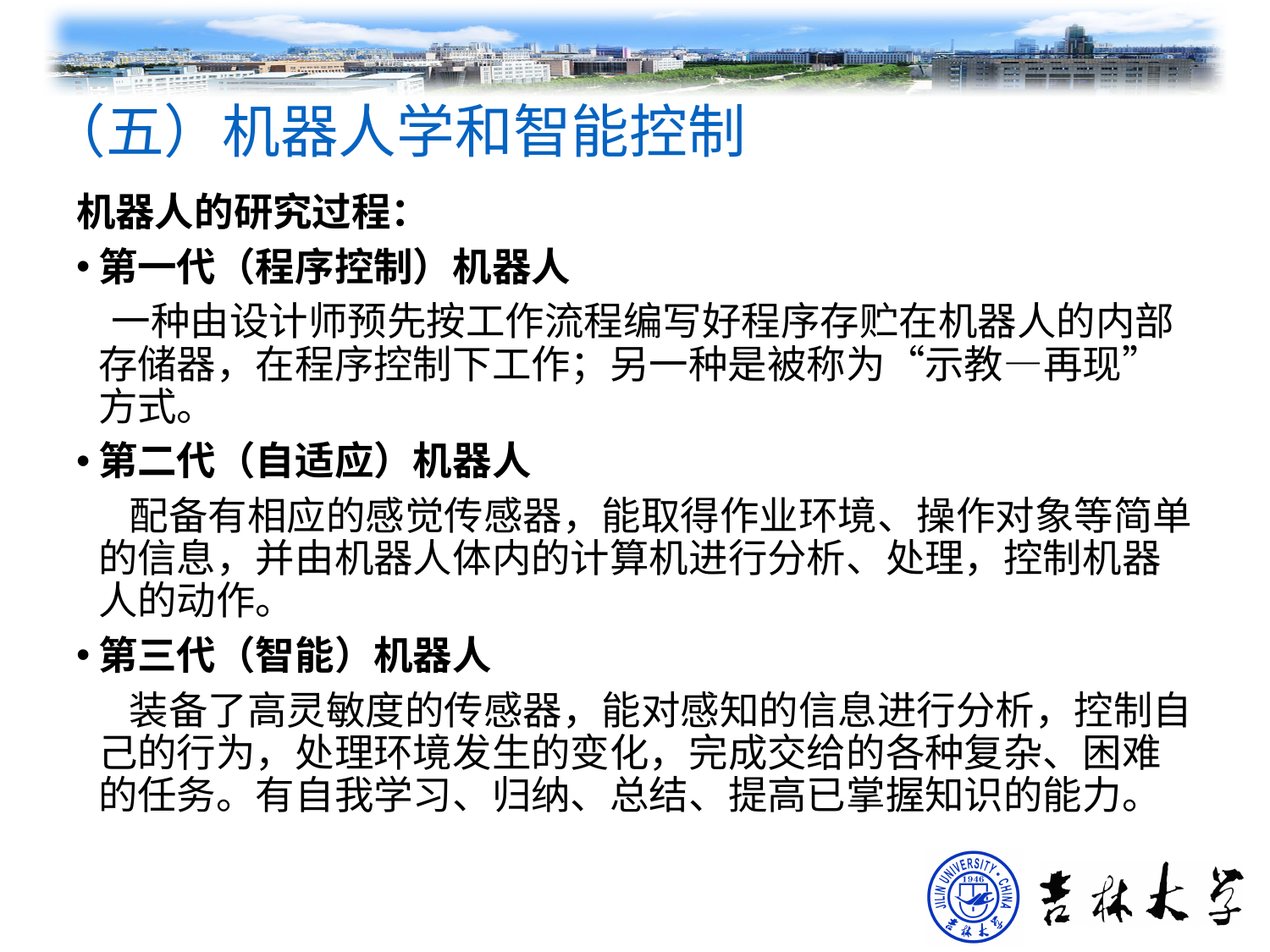

# （五）机器人学和智能控制
机器人的研究过程：
第一代（程序控制）机器人
   一种由设计师预先按工作流程编写好程序存贮在机器人的内部存储器，在程序控制下工作；另一种是被称为“示教—再现”方式。
第二代（自适应）机器人
     配备有相应的感觉传感器，能取得作业环境、操作对象等简单的信息，并由机器人体内的计算机进行分析、处理，控制机器人的动作。
第三代（智能）机器人
     装备了高灵敏度的传感器，能对感知的信息进行分析，控制自己的行为，处理环境发生的变化，完成交给的各种复杂、困难的任务。有自我学习、归纳、总结、提高已掌握知识的能力。